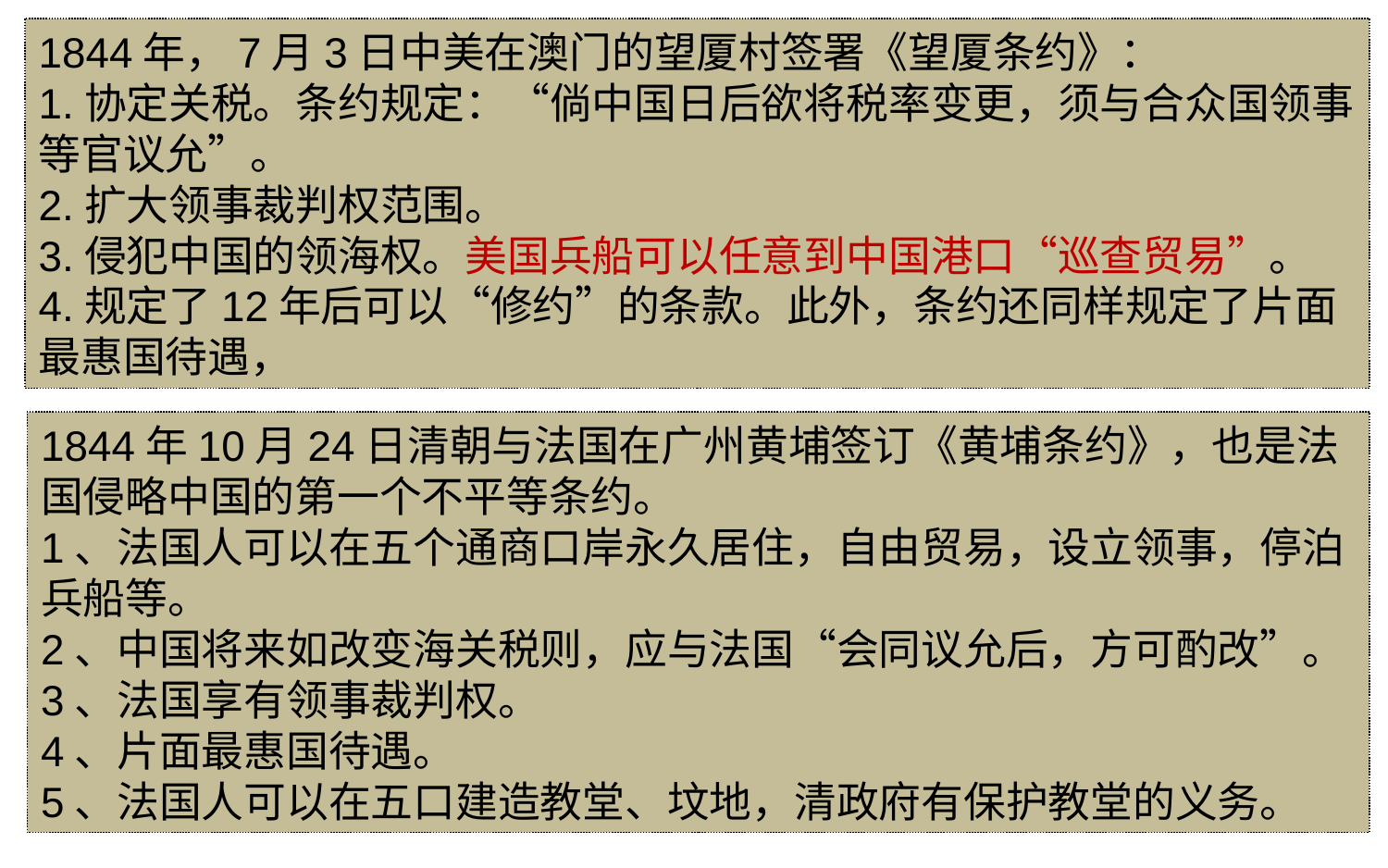

1844年，7月3日中美在澳门的望厦村签署《望厦条约》：
1.协定关税。条约规定：“倘中国日后欲将税率变更，须与合众国领事等官议允”。
2.扩大领事裁判权范围。
3.侵犯中国的领海权。美国兵船可以任意到中国港口“巡查贸易”。
4.规定了12年后可以“修约”的条款。此外，条约还同样规定了片面最惠国待遇，
1844年10月24日清朝与法国在广州黄埔签订《黄埔条约》，也是法国侵略中国的第一个不平等条约。
1、法国人可以在五个通商口岸永久居住，自由贸易，设立领事，停泊兵船等。
2、中国将来如改变海关税则，应与法国“会同议允后，方可酌改”。
3、法国享有领事裁判权。
4、片面最惠国待遇。
5、法国人可以在五口建造教堂、坟地，清政府有保护教堂的义务。